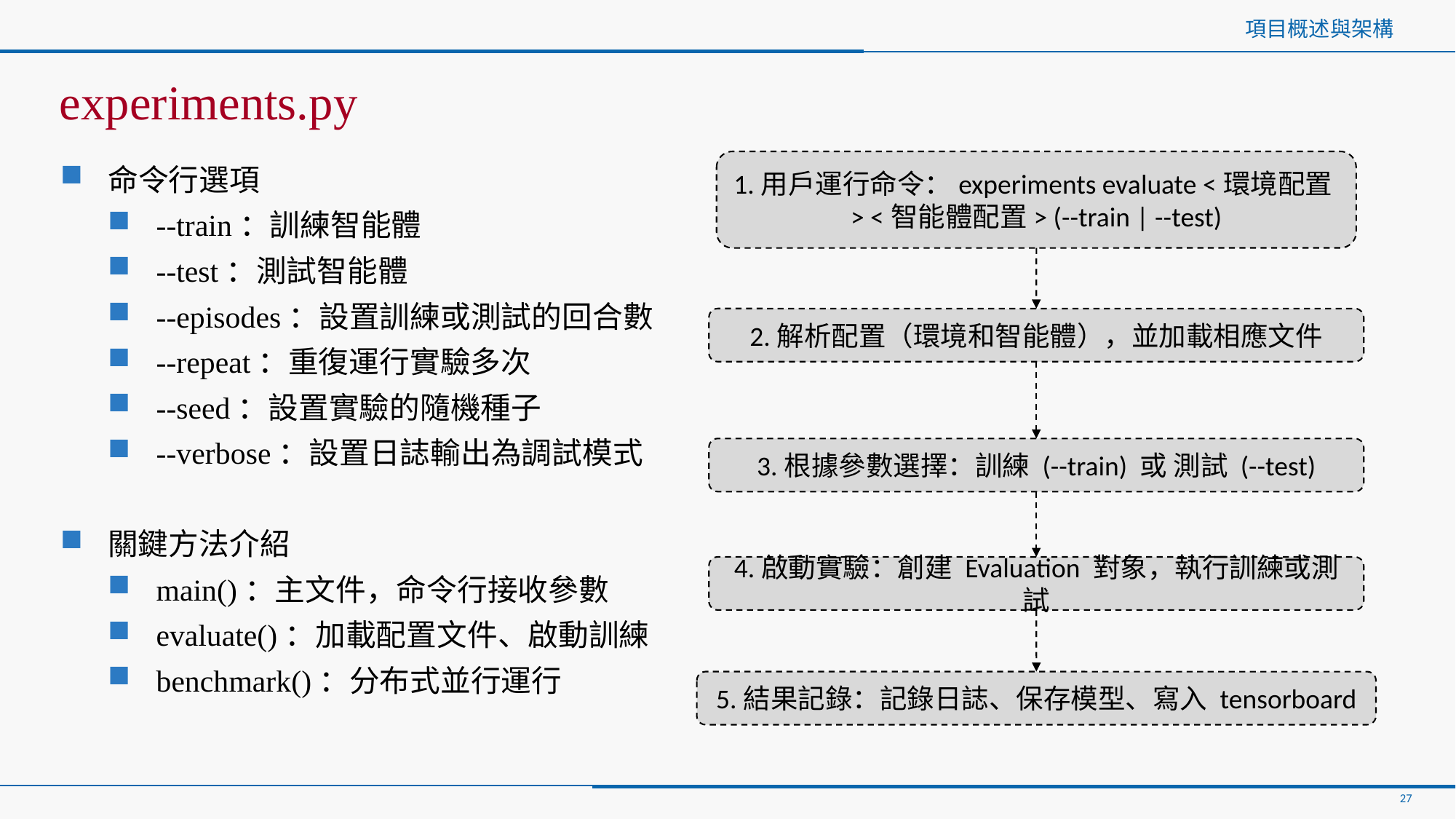

# 項目概述與架構
experiments.py
1.用戶運行命令：experiments evaluate <環境配置> <智能體配置> (--train | --test)
命令行選項
--train：訓練智能體
--test：測試智能體
--episodes：設置訓練或測試的回合數
--repeat：重復運行實驗多次
--seed：設置實驗的隨機種子
--verbose：設置日誌輸出為調試模式

關鍵方法介紹
main()：主文件，命令行接收參數
evaluate()：加載配置文件、啟動訓練
benchmark()：分布式並行運行
2.解析配置（環境和智能體），並加載相應文件
3.根據參數選擇：訓練 (--train) 或 測試 (--test)
4.啟動實驗：創建 Evaluation 對象，執行訓練或測試
5.結果記錄：記錄日誌、保存模型、寫入 tensorboard
27